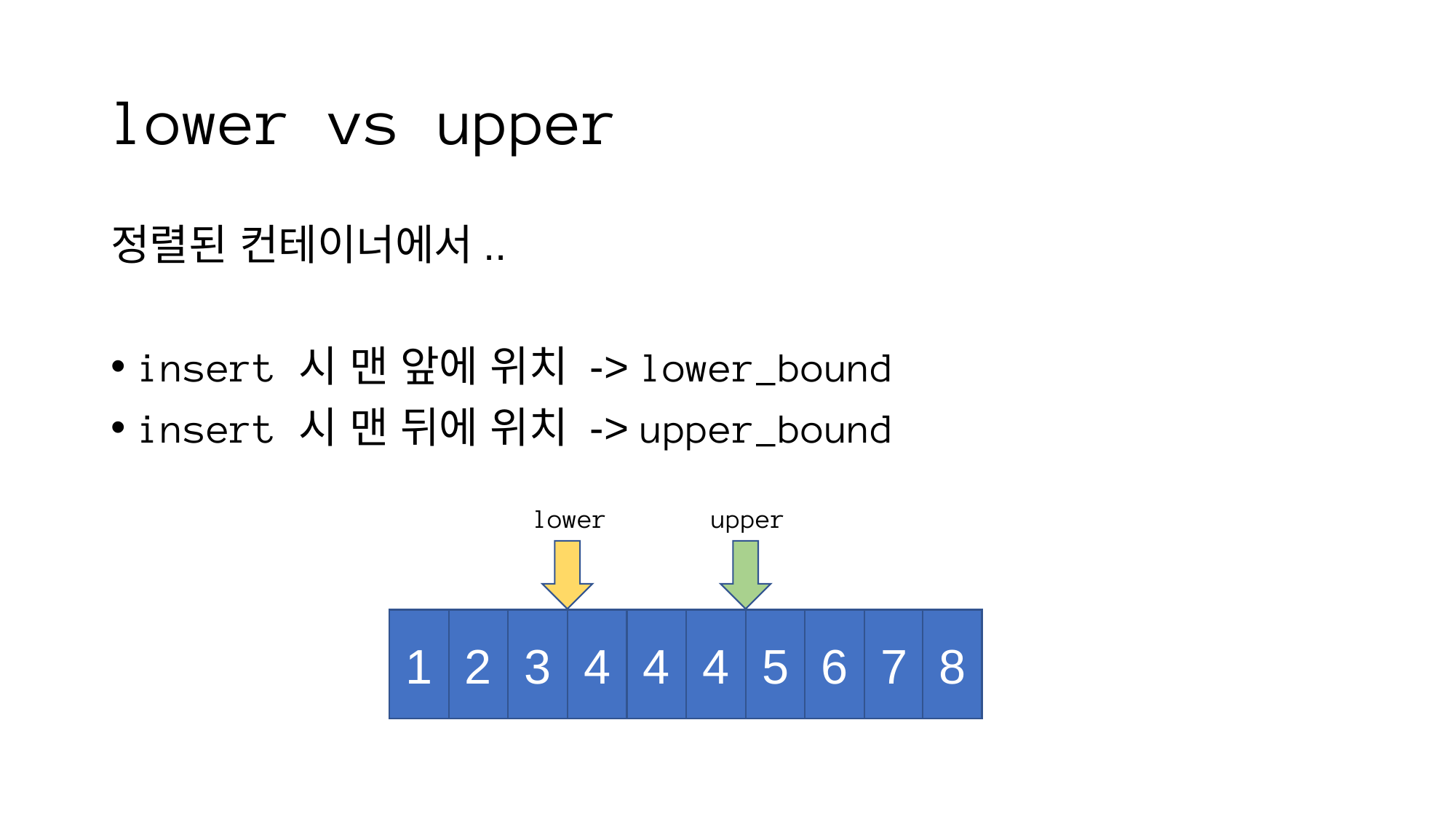

# lower vs upper
정렬된 컨테이너에서..

insert 시 맨 앞에 위치 -> lower_bound
insert 시 맨 뒤에 위치 -> upper_bound

upper
lower

1
2
3
4
4
4
5
6
7
8